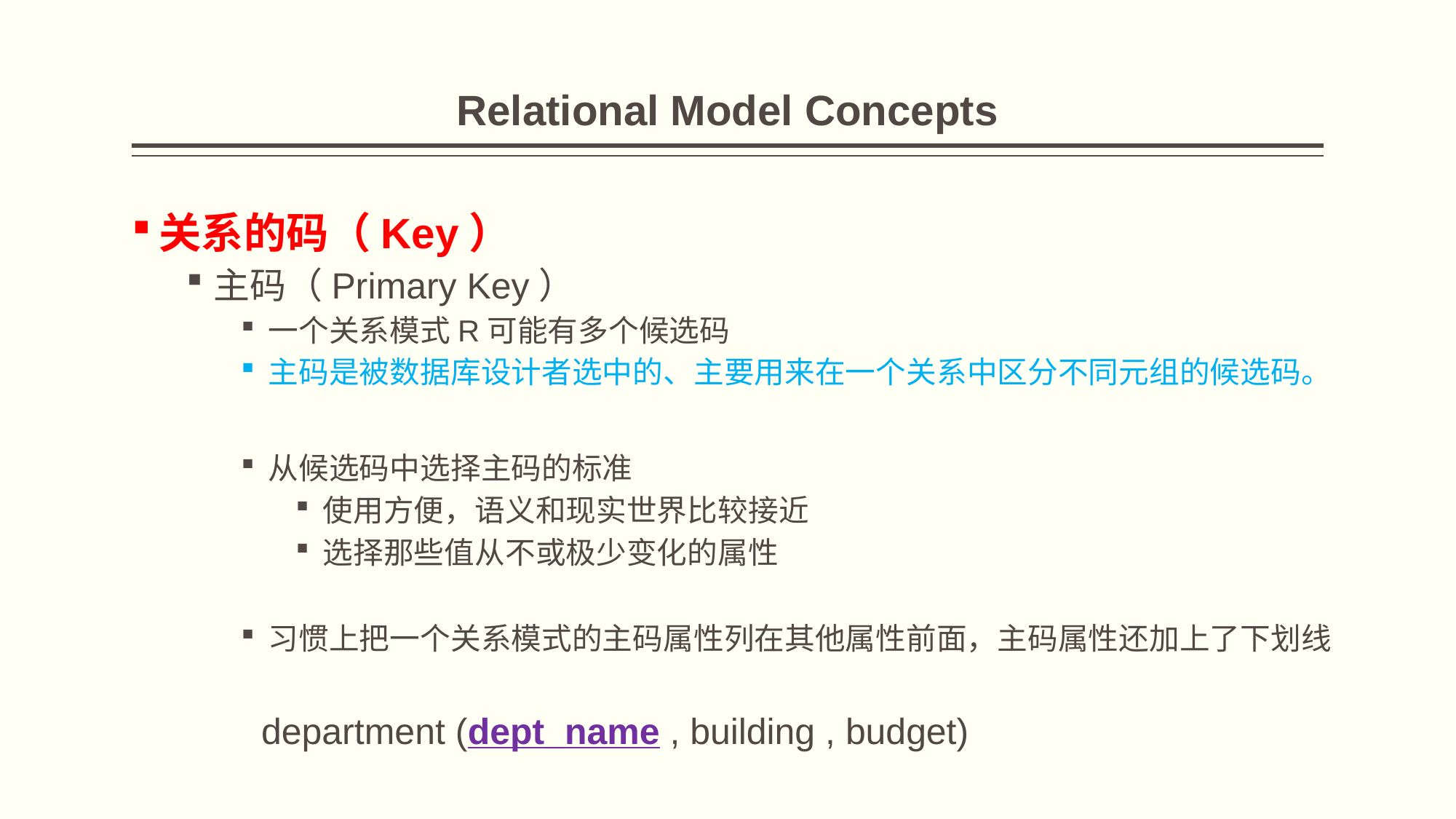

# Relational Model Concepts
关系的码（Key）
主码（Primary Key）
一个关系模式R可能有多个候选码
主码是被数据库设计者选中的、主要用来在一个关系中区分不同元组的候选码。

从候选码中选择主码的标准
使用方便，语义和现实世界比较接近
选择那些值从不或极少变化的属性

习惯上把一个关系模式的主码属性列在其他属性前面，主码属性还加上了下划线

  department (dept_name , building , budget)